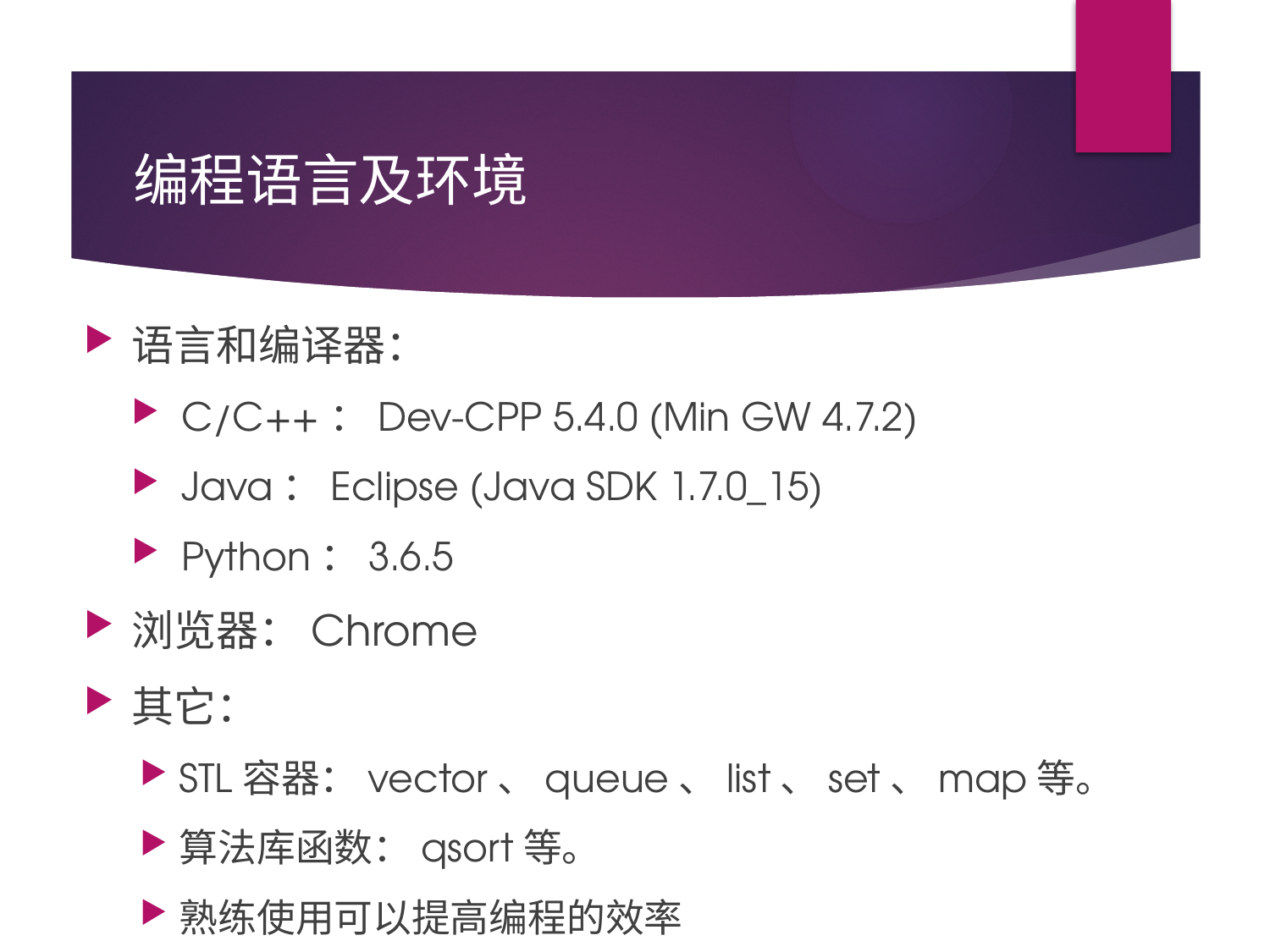

# 编程语言及环境
语言和编译器：
C/C++：Dev-CPP 5.4.0 (Min GW 4.7.2)
Java：Eclipse (Java SDK 1.7.0_15)
Python：3.6.5
浏览器：Chrome
其它：
STL容器：vector、queue、list、set、map等。
算法库函数：qsort等。
熟练使用可以提高编程的效率